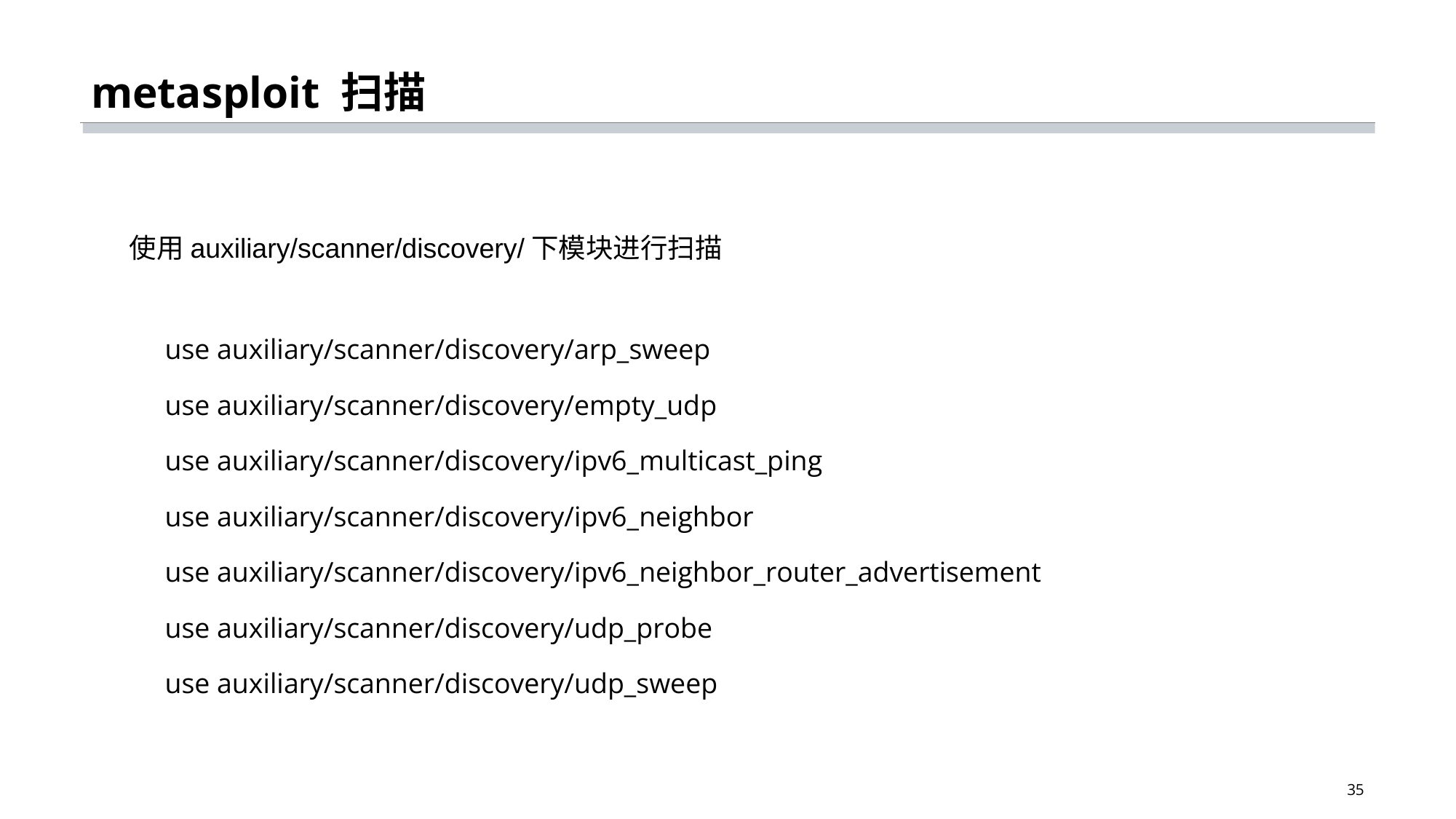

# metasploit 扫描
使用auxiliary/scanner/discovery/下模块进行扫描
use auxiliary/scanner/discovery/arp_sweep
use auxiliary/scanner/discovery/empty_udp
use auxiliary/scanner/discovery/ipv6_multicast_ping
use auxiliary/scanner/discovery/ipv6_neighbor
use auxiliary/scanner/discovery/ipv6_neighbor_router_advertisement
use auxiliary/scanner/discovery/udp_probe
use auxiliary/scanner/discovery/udp_sweep
35